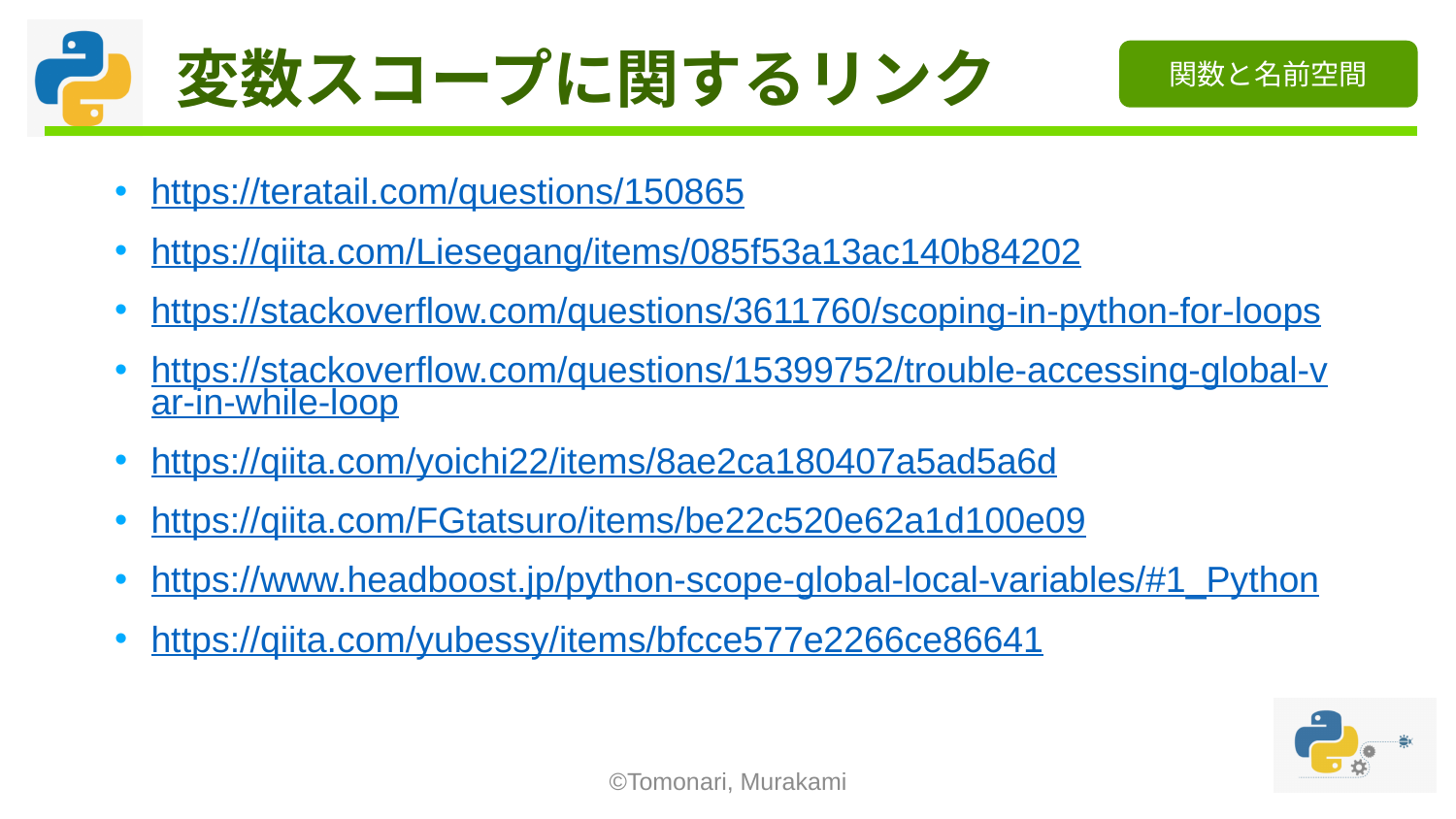

# 変数スコープに関するリンク
関数と名前空間
https://teratail.com/questions/150865
https://qiita.com/Liesegang/items/085f53a13ac140b84202
https://stackoverflow.com/questions/3611760/scoping-in-python-for-loops
https://stackoverflow.com/questions/15399752/trouble-accessing-global-var-in-while-loop
https://qiita.com/yoichi22/items/8ae2ca180407a5ad5a6d
https://qiita.com/FGtatsuro/items/be22c520e62a1d100e09
https://www.headboost.jp/python-scope-global-local-variables/#1_Python
https://qiita.com/yubessy/items/bfcce577e2266ce86641
©Tomonari, Murakami